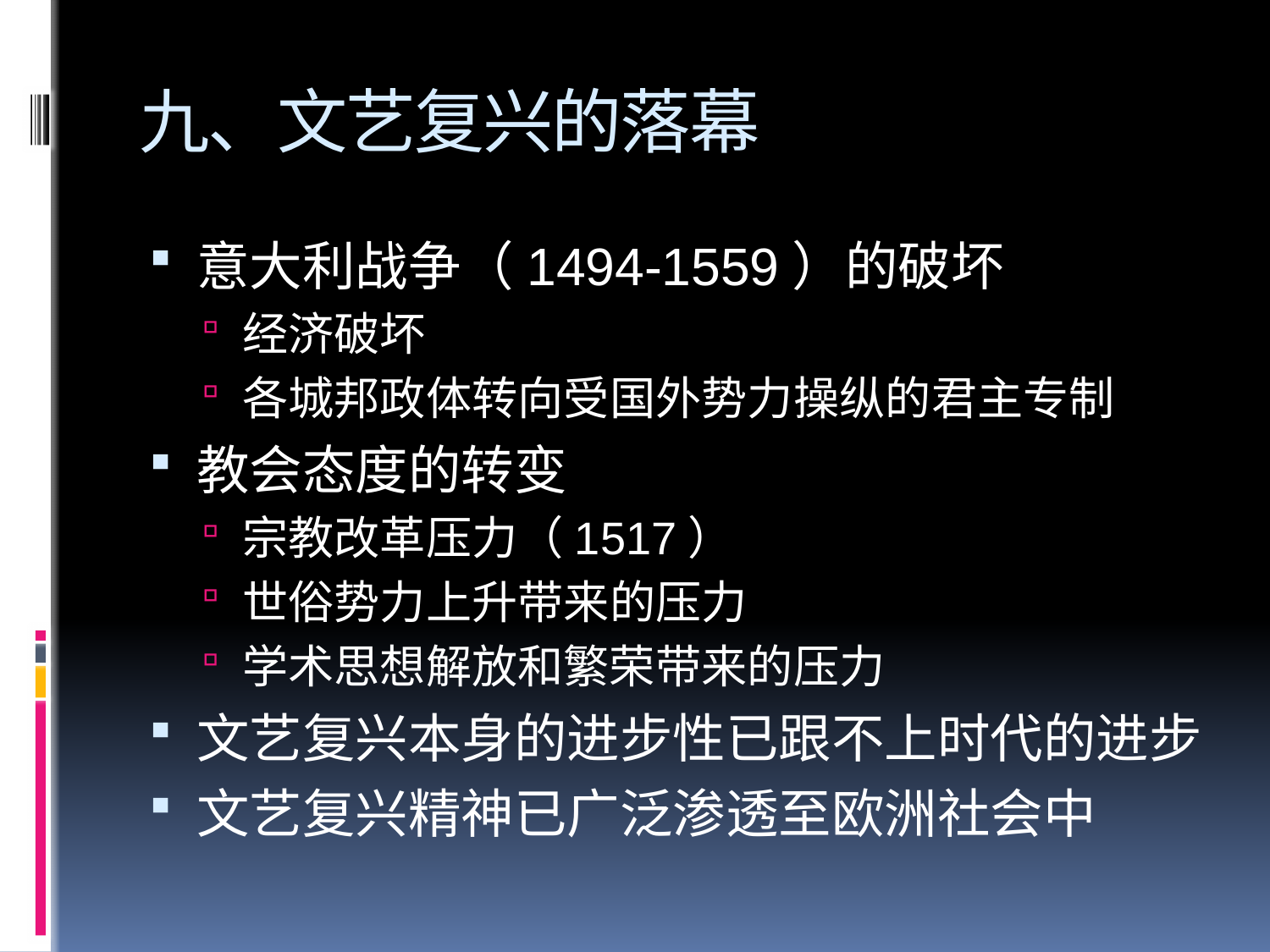

# 九、文艺复兴的落幕
意大利战争（1494-1559）的破坏
经济破坏
各城邦政体转向受国外势力操纵的君主专制
教会态度的转变
宗教改革压力（1517）
世俗势力上升带来的压力
学术思想解放和繁荣带来的压力
文艺复兴本身的进步性已跟不上时代的进步
文艺复兴精神已广泛渗透至欧洲社会中